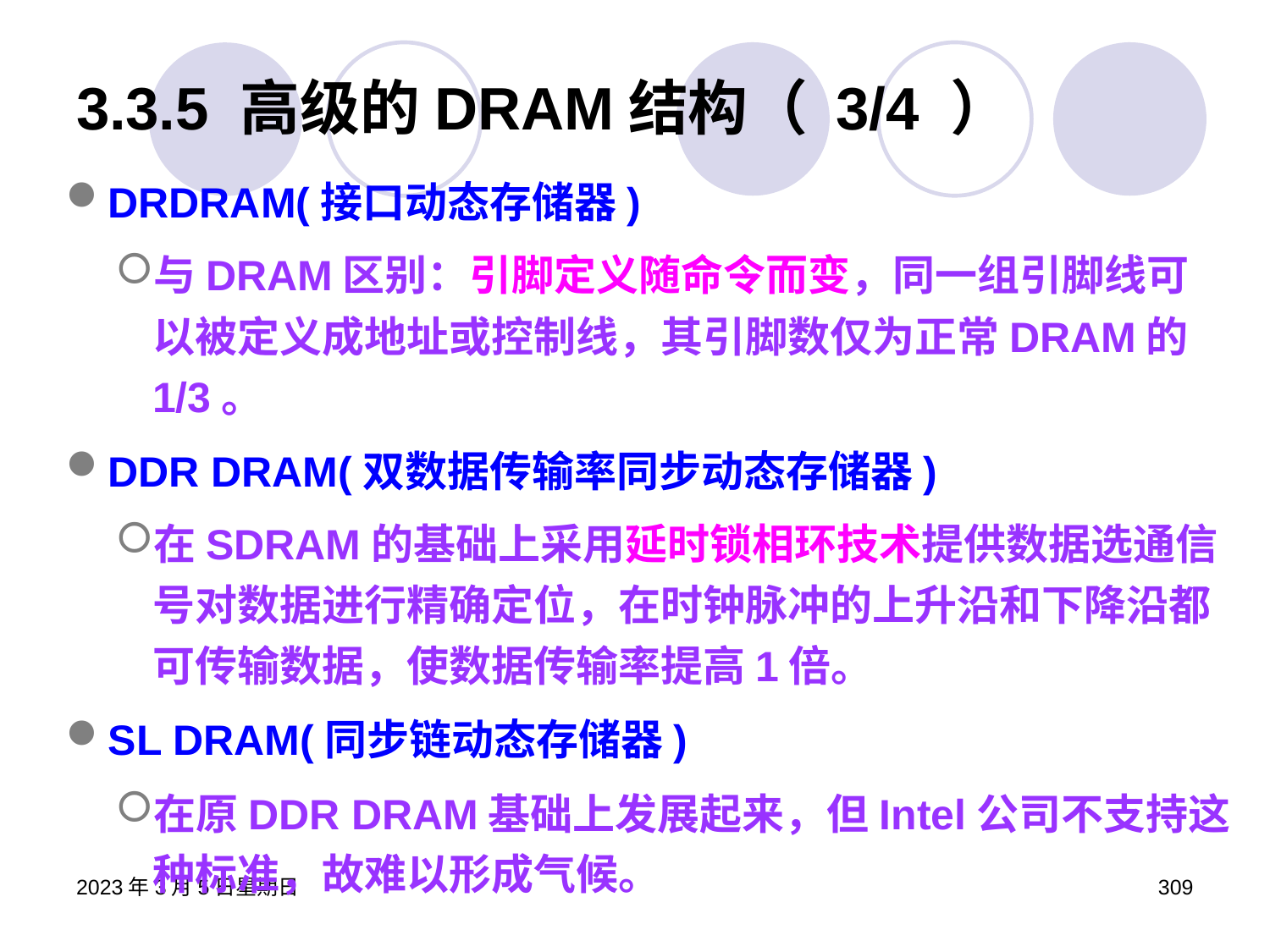

# 3.3.5 高级的DRAM结构（ 3/4 ）
DRDRAM(接口动态存储器)
与DRAM区别：引脚定义随命令而变，同一组引脚线可以被定义成地址或控制线，其引脚数仅为正常DRAM的1/3。
DDR DRAM(双数据传输率同步动态存储器)
在SDRAM的基础上采用延时锁相环技术提供数据选通信号对数据进行精确定位，在时钟脉冲的上升沿和下降沿都可传输数据，使数据传输率提高1倍。
SL DRAM(同步链动态存储器)
在原DDR DRAM基础上发展起来，但Intel公司不支持这种标准，故难以形成气候。
2023年3月5日星期日
309